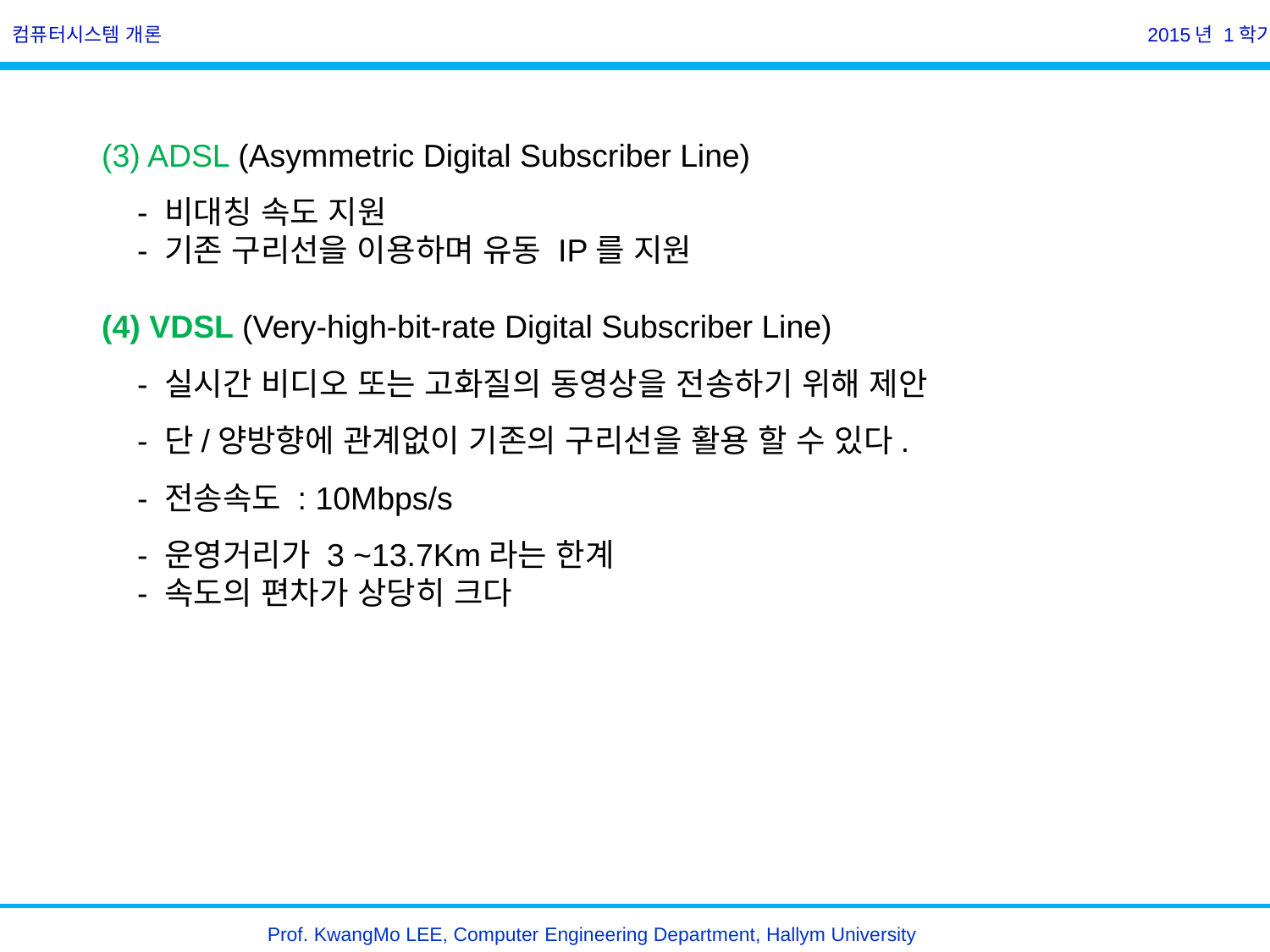

컴퓨터시스템 개론
2015년 1학기
(3) ADSL (Asymmetric Digital Subscriber Line)
    - 비대칭 속도 지원
    - 기존 구리선을 이용하며 유동 IP를 지원

(4) VDSL (Very-high-bit-rate Digital Subscriber Line)
    - 실시간 비디오 또는 고화질의 동영상을 전송하기 위해 제안
    - 단/양방향에 관계없이 기존의 구리선을 활용 할 수 있다.
    - 전송속도 : 10Mbps/s
    - 운영거리가 3 ~13.7Km라는 한계
    - 속도의 편차가 상당히 크다
Prof. KwangMo LEE, Computer Engineering Department, Hallym University